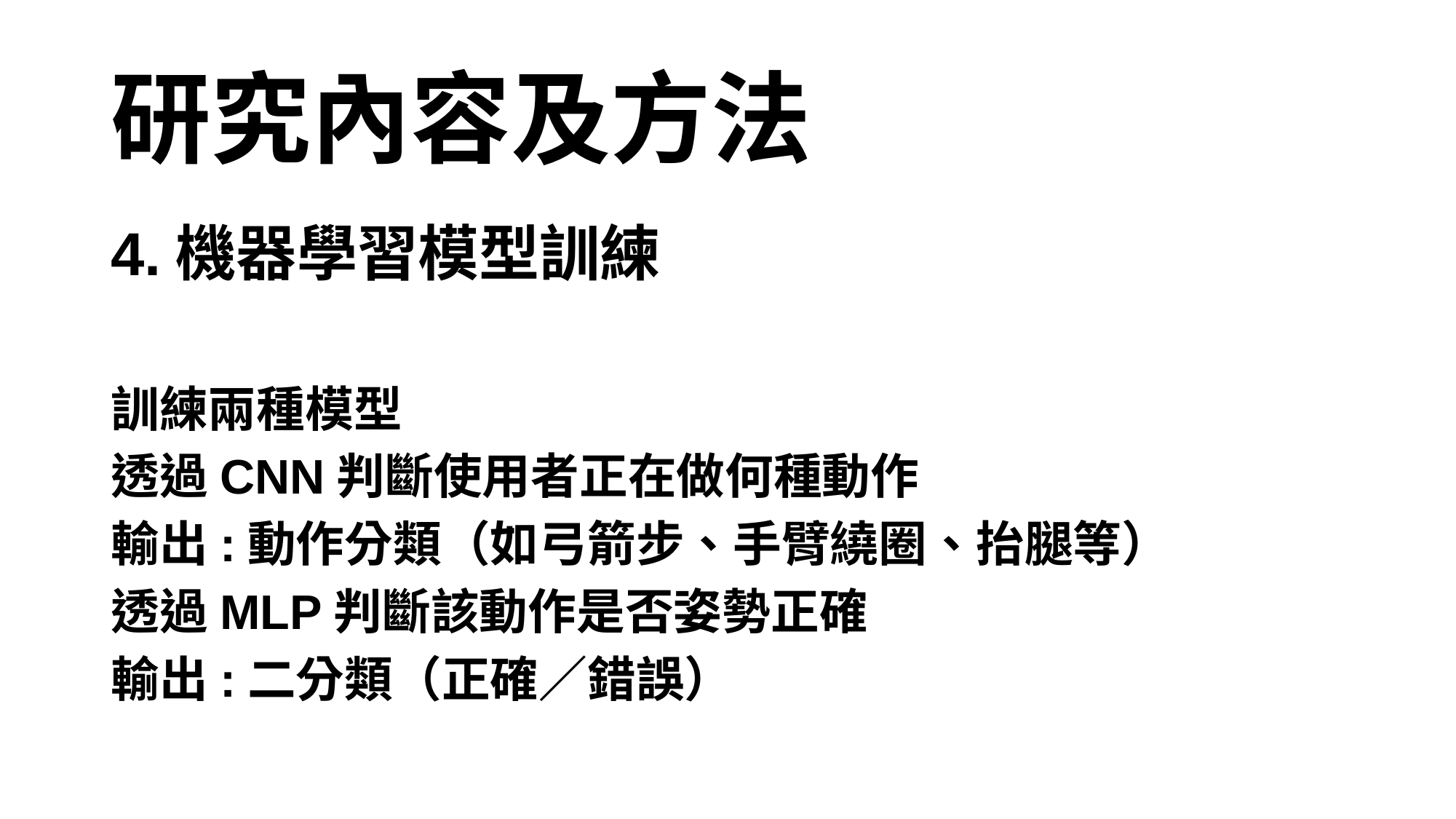

# 研究內容及方法
4.機器學習模型訓練

訓練兩種模型
透過CNN判斷使用者正在做何種動作
輸出:動作分類（如弓箭步、手臂繞圈、抬腿等）
透過MLP判斷該動作是否姿勢正確
輸出:二分類（正確／錯誤）